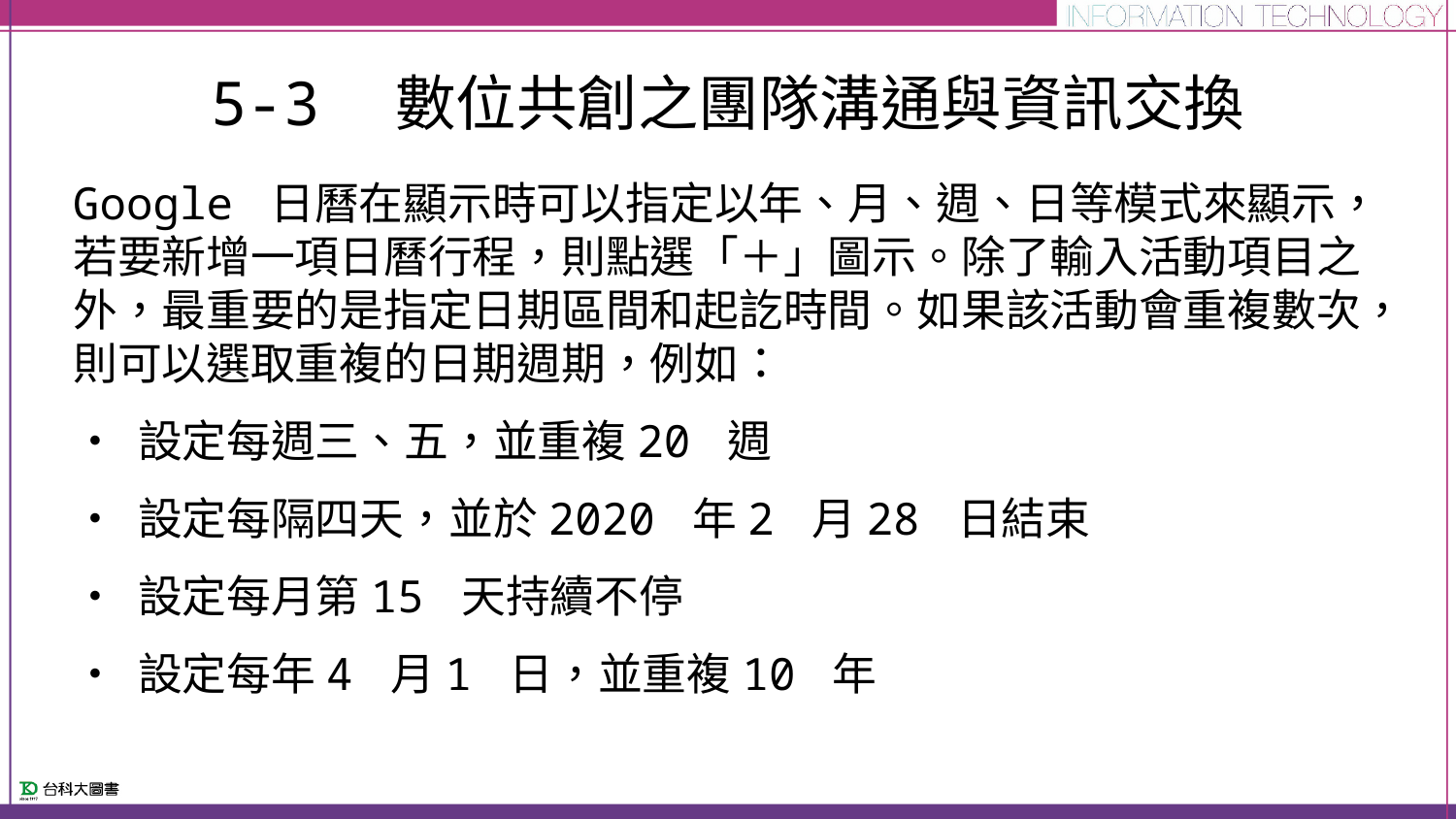

# 5-3　數位共創之團隊溝通與資訊交換
Google 日曆在顯示時可以指定以年、月、週、日等模式來顯示，若要新增一項日曆行程，則點選「＋」圖示。除了輸入活動項目之外，最重要的是指定日期區間和起訖時間。如果該活動會重複數次，則可以選取重複的日期週期，例如：
• 設定每週三、五，並重複20 週
• 設定每隔四天，並於2020 年2 月28 日結束
• 設定每月第15 天持續不停
• 設定每年4 月1 日，並重複10 年